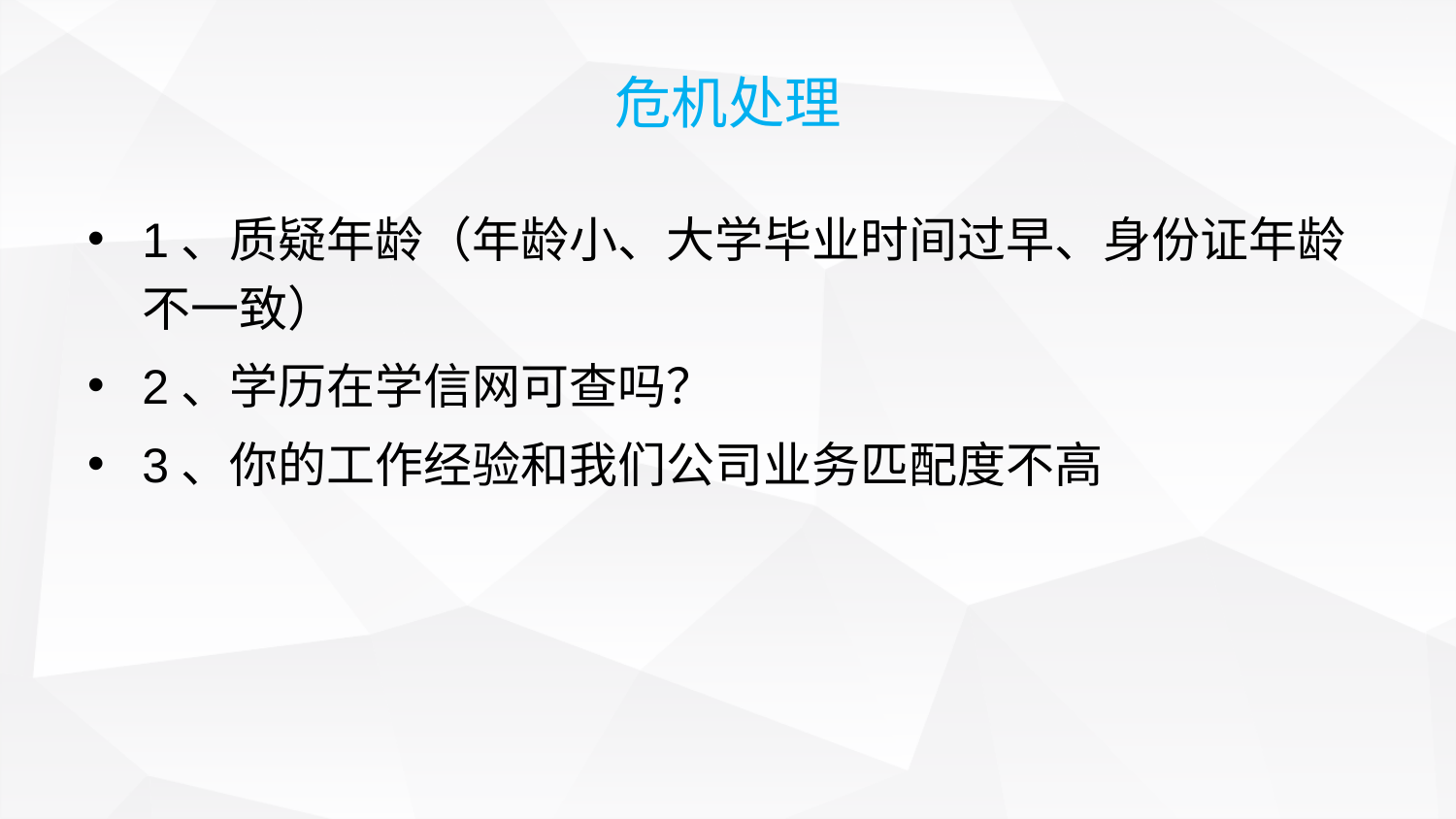

# 危机处理
1、质疑年龄（年龄小、大学毕业时间过早、身份证年龄不一致）
2、学历在学信网可查吗？
3、你的工作经验和我们公司业务匹配度不高